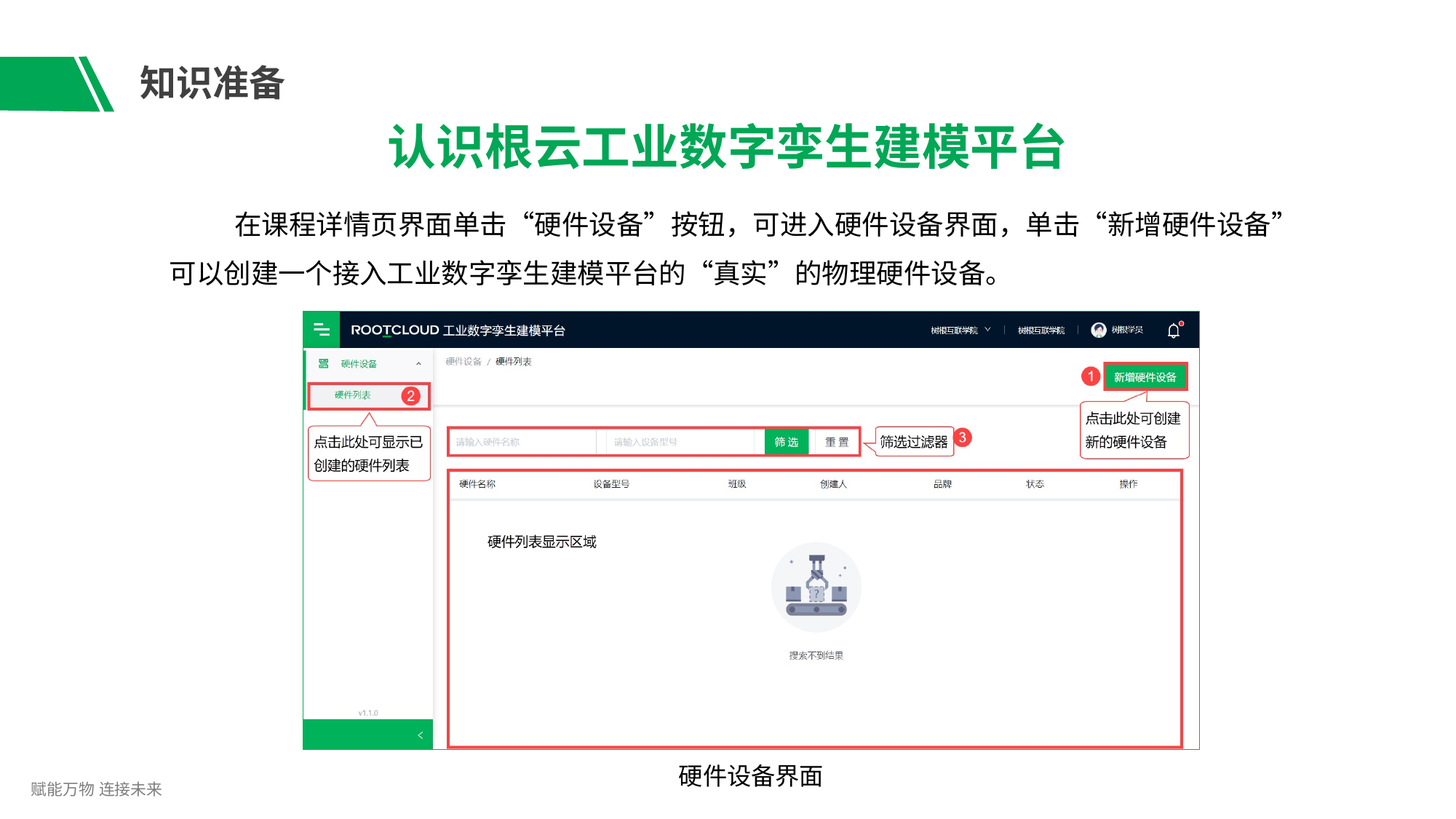

# 知识准备
认识根云工业数字孪生建模平台
在课程详情页界面单击“硬件设备”按钮，可进入硬件设备界面，单击“新增硬件设备”
可以创建一个接入工业数字孪生建模平台的“真实”的物理硬件设备。

硬件设备界面
赋能万物 连接未来